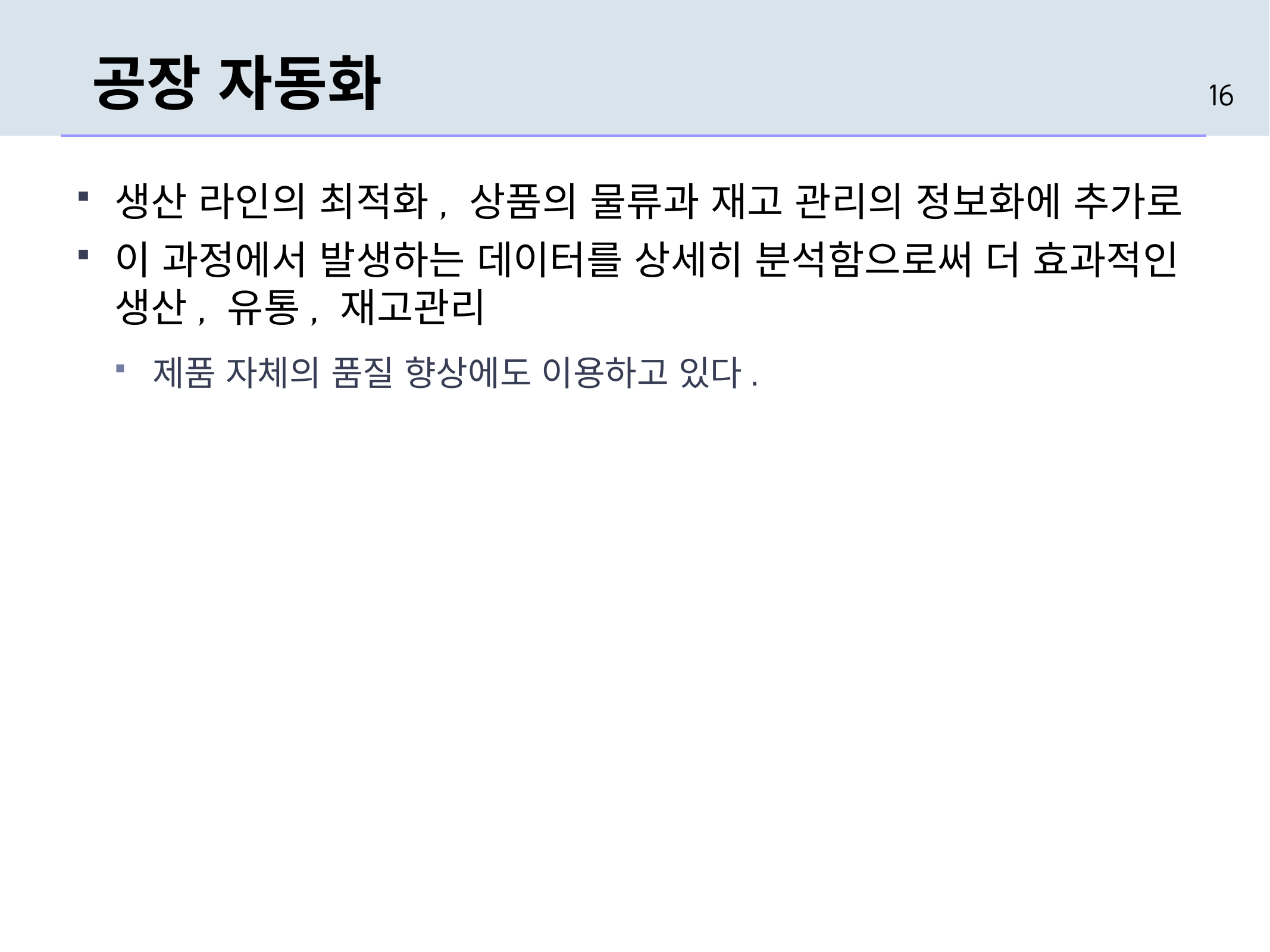

# 공장 자동화
16
생산 라인의 최적화, 상품의 물류과 재고 관리의 정보화에 추가로
이 과정에서 발생하는 데이터를 상세히 분석함으로써 더 효과적인 생산, 유통, 재고관리
제품 자체의 품질 향상에도 이용하고 있다.